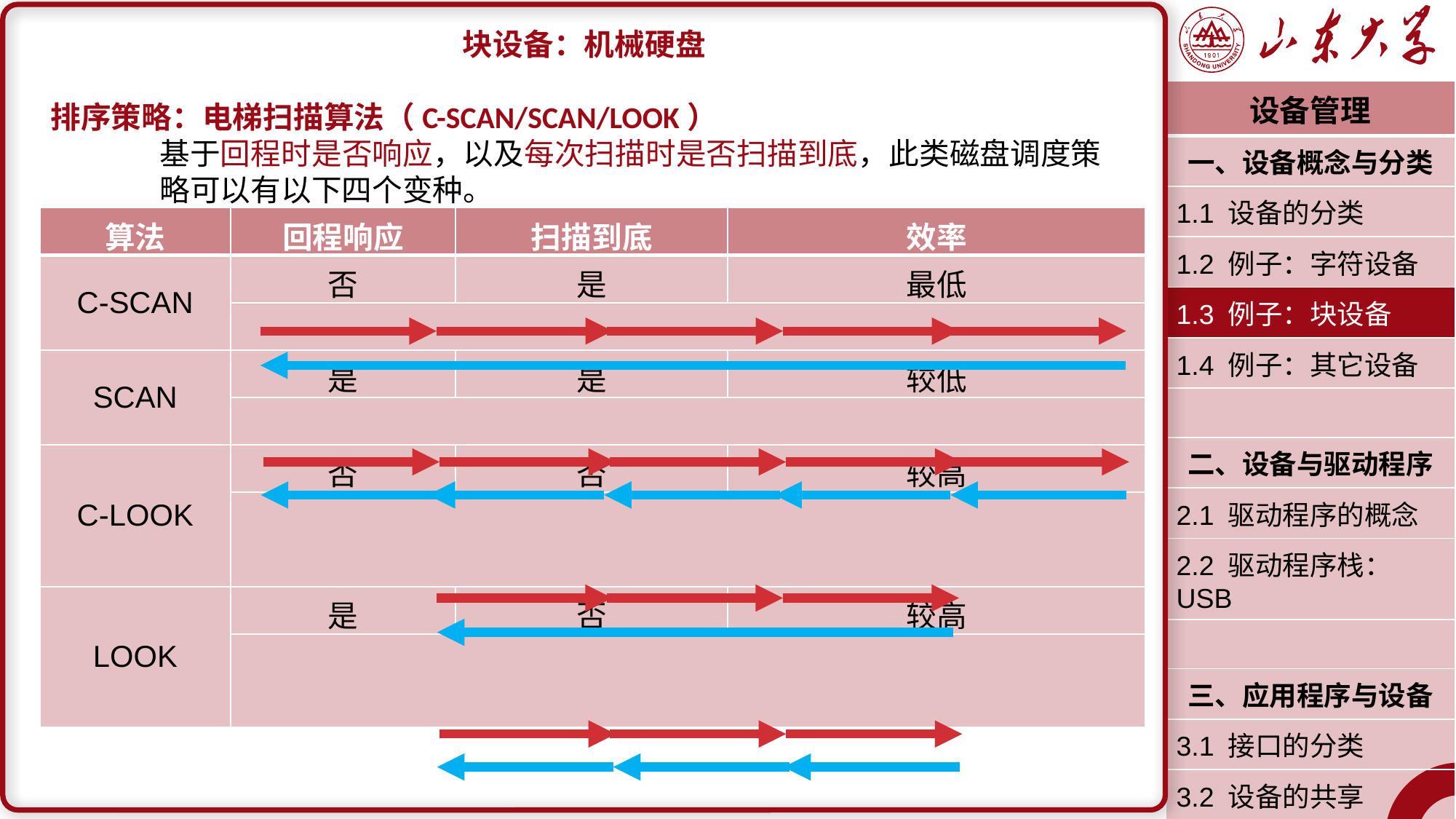

块设备：机械硬盘

排序策略：电梯扫描算法（C-SCAN/SCAN/LOOK）
	基于回程时是否响应，以及每次扫描时是否扫描到底，此类磁盘调度策	略可以有以下四个变种。
| 设备管理 |
| --- |
| 一、设备概念与分类 |
| 1.1 设备的分类 |
| 1.2 例子：字符设备 |
| 1.3 例子：块设备 |
| 1.4 例子：其它设备 |
|  |
| 二、设备与驱动程序 |
| 2.1 驱动程序的概念 |
| 2.2 驱动程序栈：USB |
|  |
| 三、应用程序与设备 |
| 3.1 接口的分类 |
| 3.2 设备的共享 |
| 潘润宇 2023.04 |
| 算法 | 回程响应 | 扫描到底 | 效率 |
| --- | --- | --- | --- |
| C-SCAN | 否 | 是 | 最低 |
|  |  |  |  |
| SCAN | 是 | 是 | 较低 |
|  |  |  |  |
| C-LOOK | 否 | 否 | 较高 |
|  |  |  |  |
| LOOK | 是 | 否 | 较高 |
|  |  |  |  |